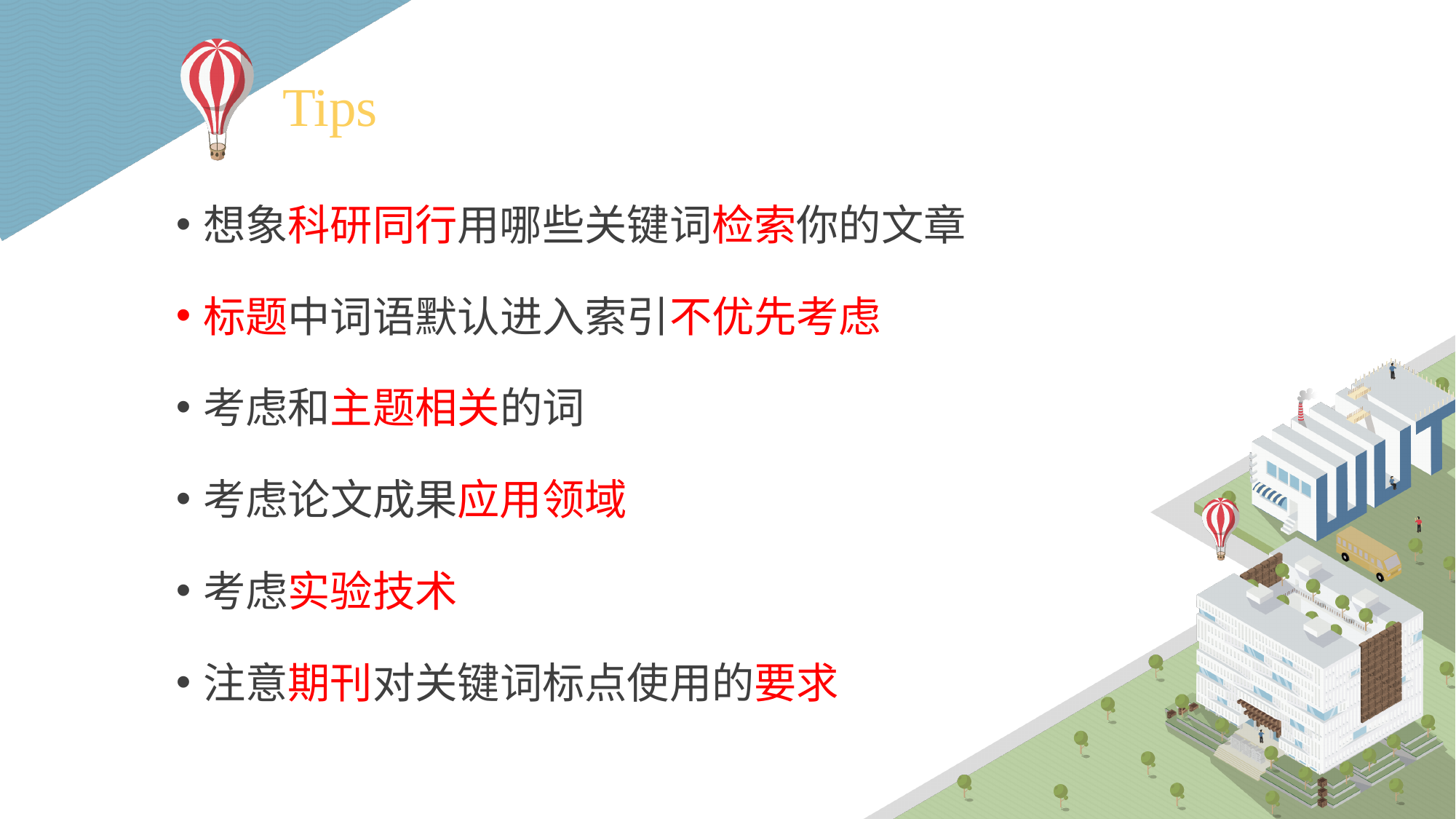

# Tips
想象科研同行用哪些关键词检索你的文章
标题中词语默认进入索引不优先考虑
考虑和主题相关的词
考虑论文成果应用领域
考虑实验技术
注意期刊对关键词标点使用的要求